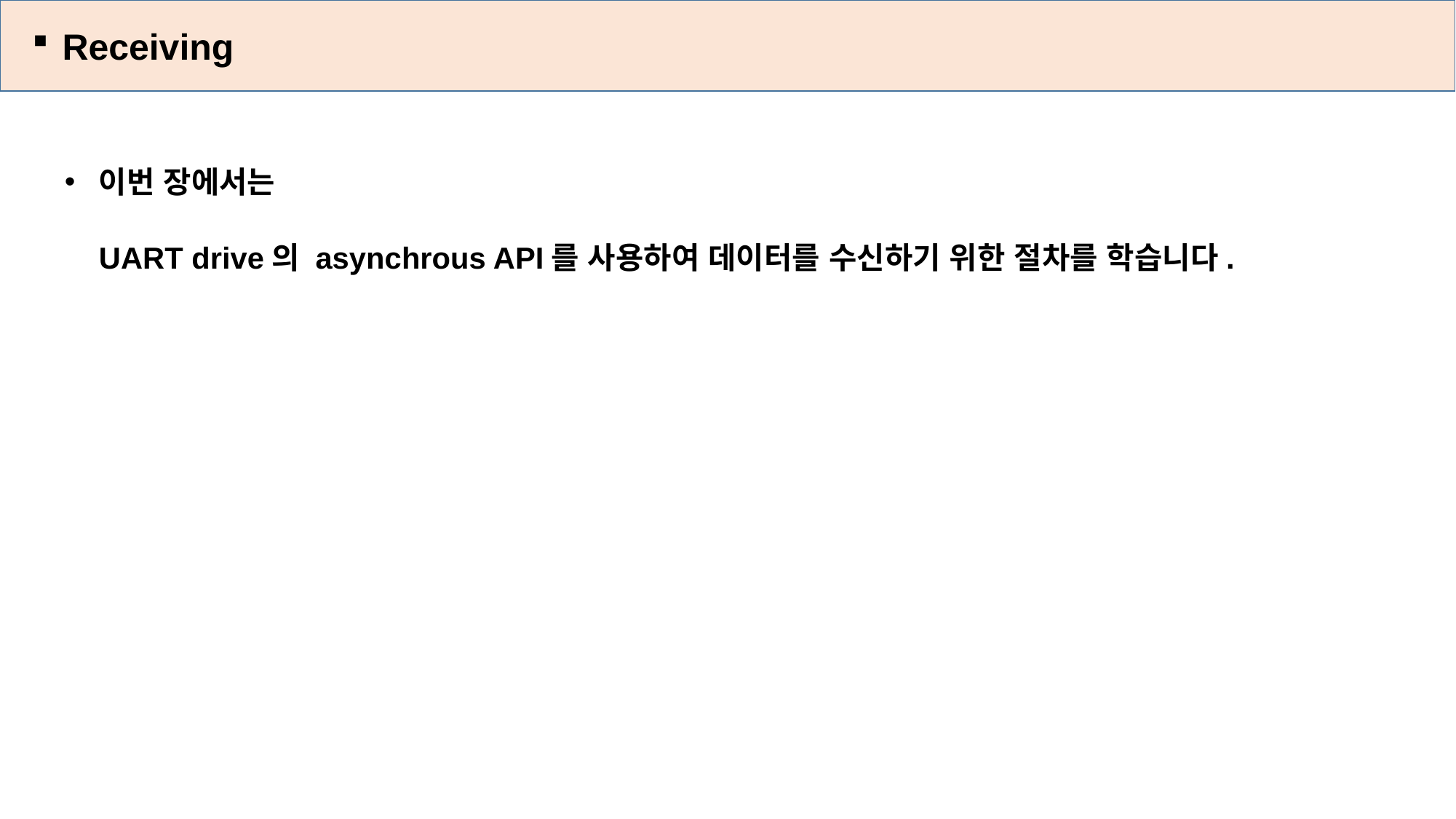

Receiving
이번 장에서는
UART drive의 asynchrous API를 사용하여 데이터를 수신하기 위한 절차를 학습니다.